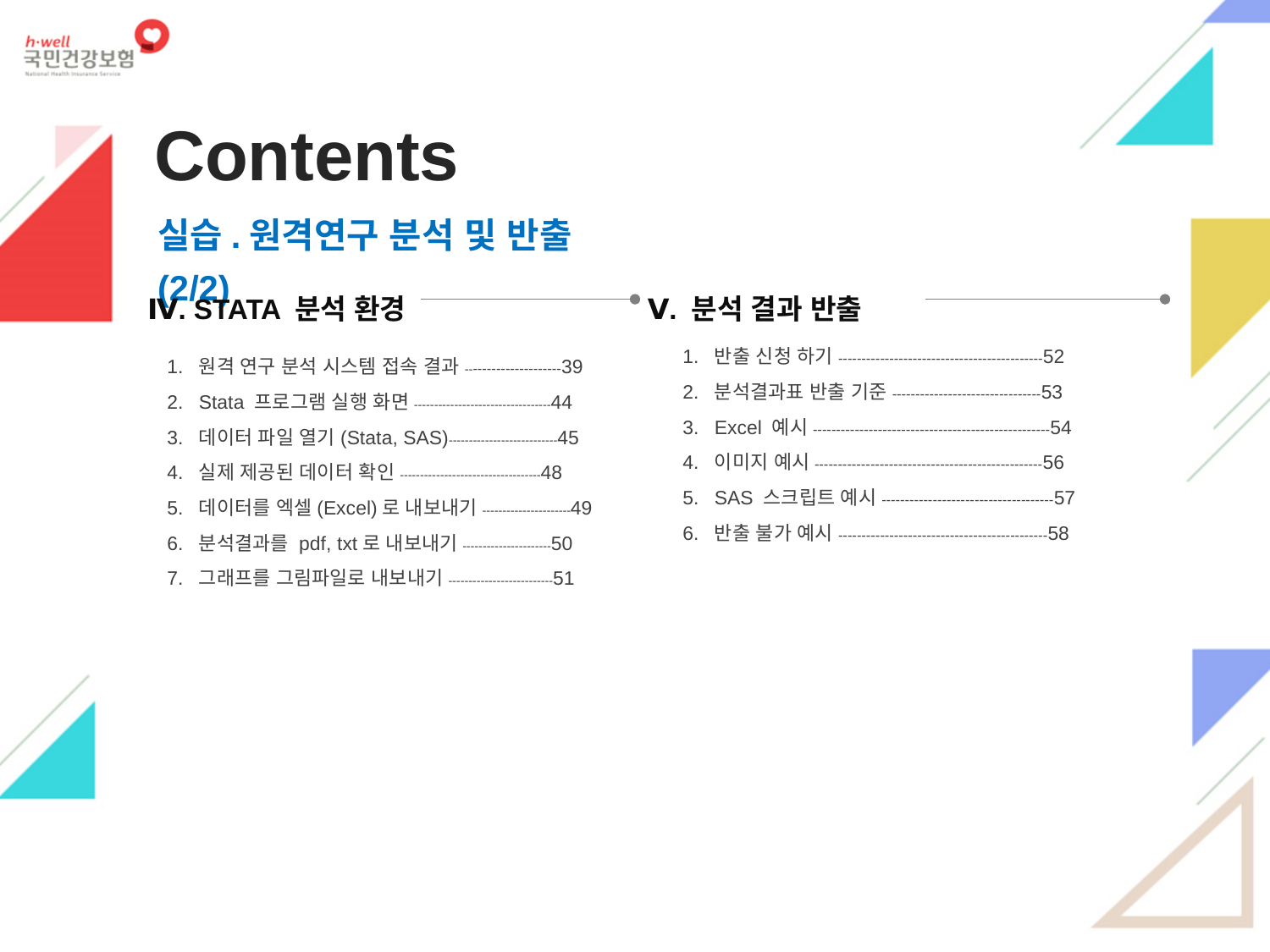

Contents
실습.원격연구 분석 및 반출(2/2)
Ⅳ. STATA 분석 환경
Ⅴ. 분석 결과 반출
반출 신청 하기--------------------------------------------52
분석결과표 반출 기준--------------------------------53
Excel 예시---------------------------------------------------54
이미지 예시-------------------------------------------------56
SAS 스크립트 예시-------------------------------------57
반출 불가 예시---------------------------------------------58
원격 연구 분석 시스템 접속 결과---------------------39
Stata 프로그램 실행 화면----------------------------------44
데이터 파일 열기(Stata, SAS)---------------------------45
실제 제공된 데이터 확인-----------------------------------48
데이터를 엑셀(Excel)로 내보내기----------------------49
분석결과를 pdf, txt로 내보내기----------------------50
그래프를 그림파일로 내보내기--------------------------51